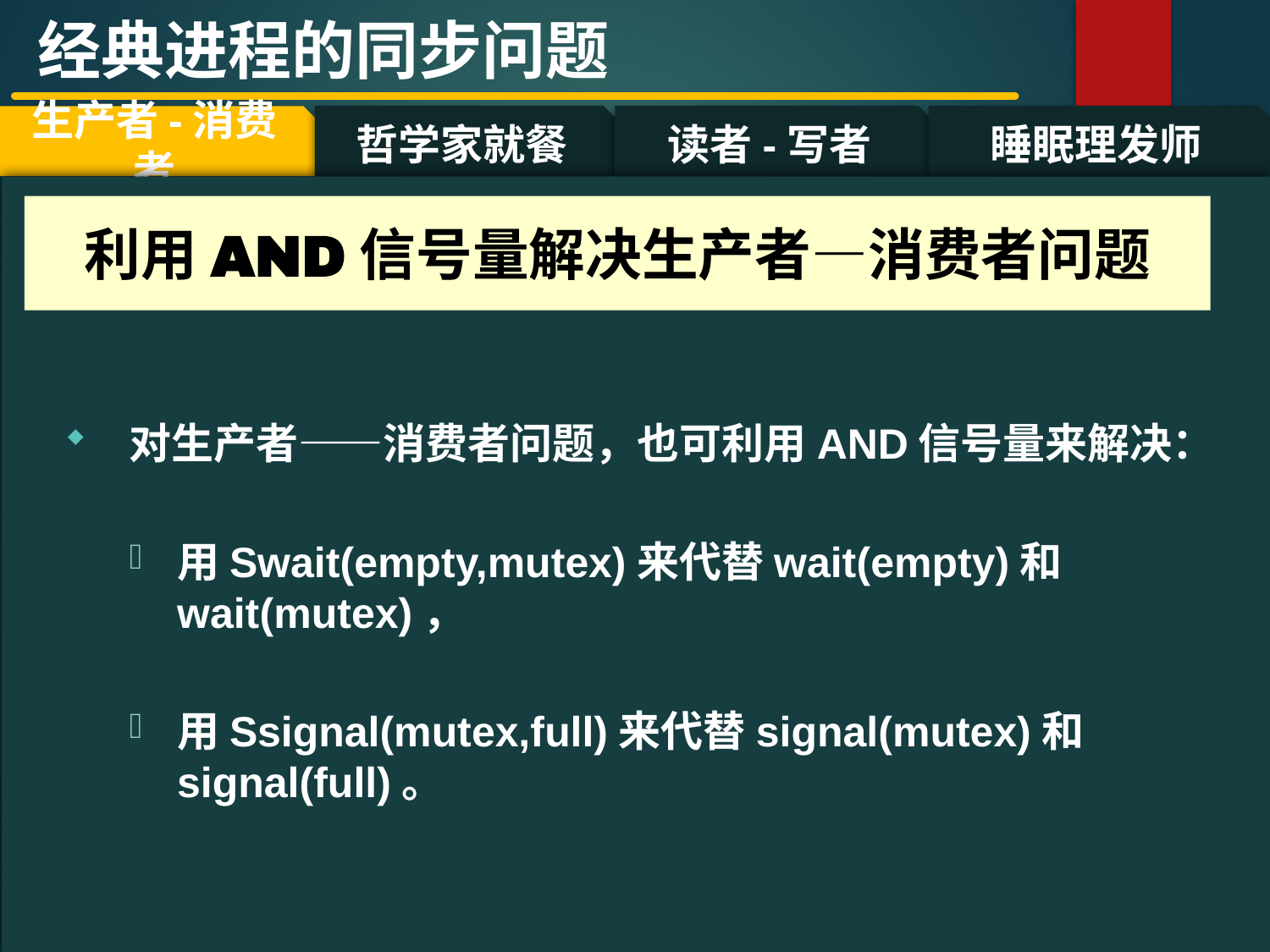

经典进程的同步问题
哲学家就餐
读者-写者
睡眠理发师
生产者-消费者
#
利用AND信号量解决生产者—消费者问题
对生产者——消费者问题，也可利用AND信号量来解决：

用Swait(empty,mutex)来代替wait(empty)和wait(mutex)，

用Ssignal(mutex,full)来代替signal(mutex)和signal(full)。